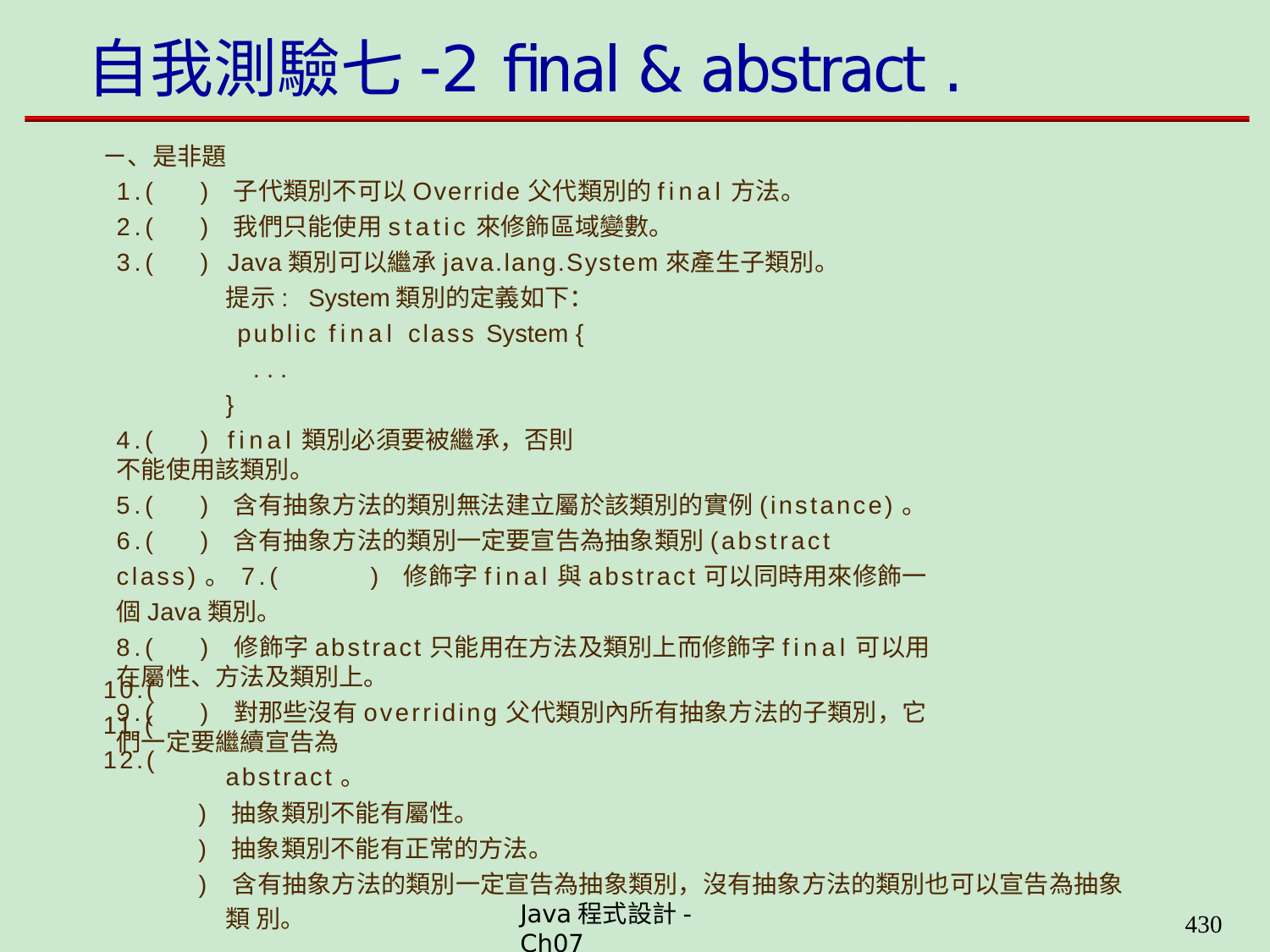

# 自我測驗七-2	final & abstract .
ㄧ、是非題
1.(	) 子代類別不可以Override父代類別的final方法。
2.(	) 我們只能使用static來修飾區域變數。
3.(	) Java類別可以繼承java.lang.System來產生子類別。
提示: System類別的定義如下：  public final class System {
...
}
4.(	) final類別必須要被繼承，否則不能使用該類別。
5.(	) 含有抽象方法的類別無法建立屬於該類別的實例(instance)。 6.(	) 含有抽象方法的類別一定要宣告為抽象類別(abstract class)。 7.(	) 修飾字final與abstract可以同時用來修飾一個Java類別。
8.(	) 修飾字abstract只能用在方法及類別上而修飾字final可以用在屬性、方法及類別上。
9.(	) 對那些沒有overriding父代類別內所有抽象方法的子類別，它們一定要繼續宣告為
abstract。
) 抽象類別不能有屬性。
) 抽象類別不能有正常的方法。
) 含有抽象方法的類別一定宣告為抽象類別，沒有抽象方法的類別也可以宣告為抽象類 別。
10.(
11.(
12.(
Java程式設計-Ch07
430